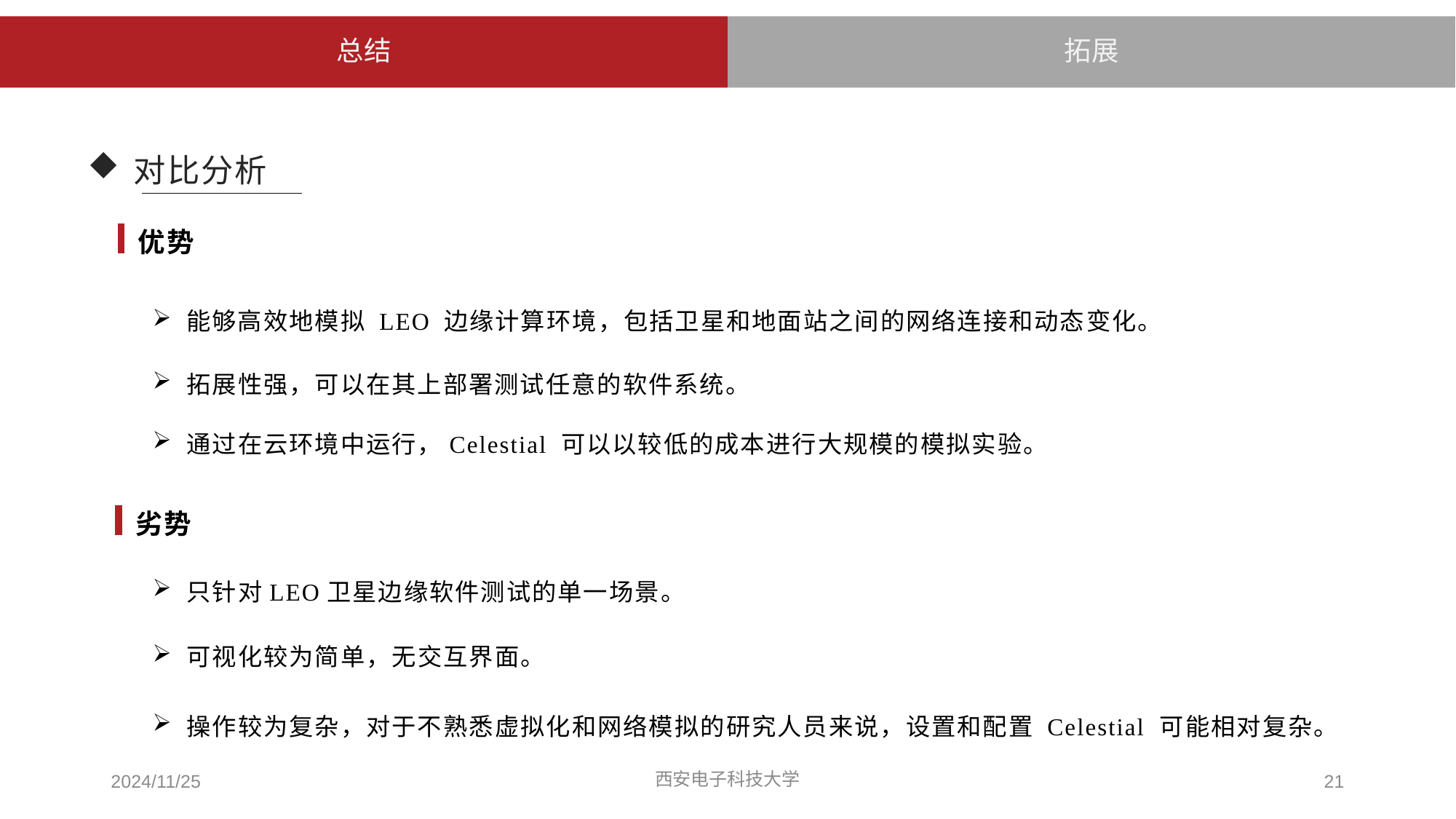

拓展
总结
# 对比分析
优势
能够高效地模拟 LEO 边缘计算环境，包括卫星和地面站之间的网络连接和动态变化。
拓展性强，可以在其上部署测试任意的软件系统。
通过在云环境中运行，Celestial 可以以较低的成本进行大规模的模拟实验。
劣势
只针对LEO卫星边缘软件测试的单一场景。
可视化较为简单，无交互界面。
操作较为复杂，对于不熟悉虚拟化和网络模拟的研究人员来说，设置和配置 Celestial 可能相对复杂。
2024/11/25
西安电子科技大学
21